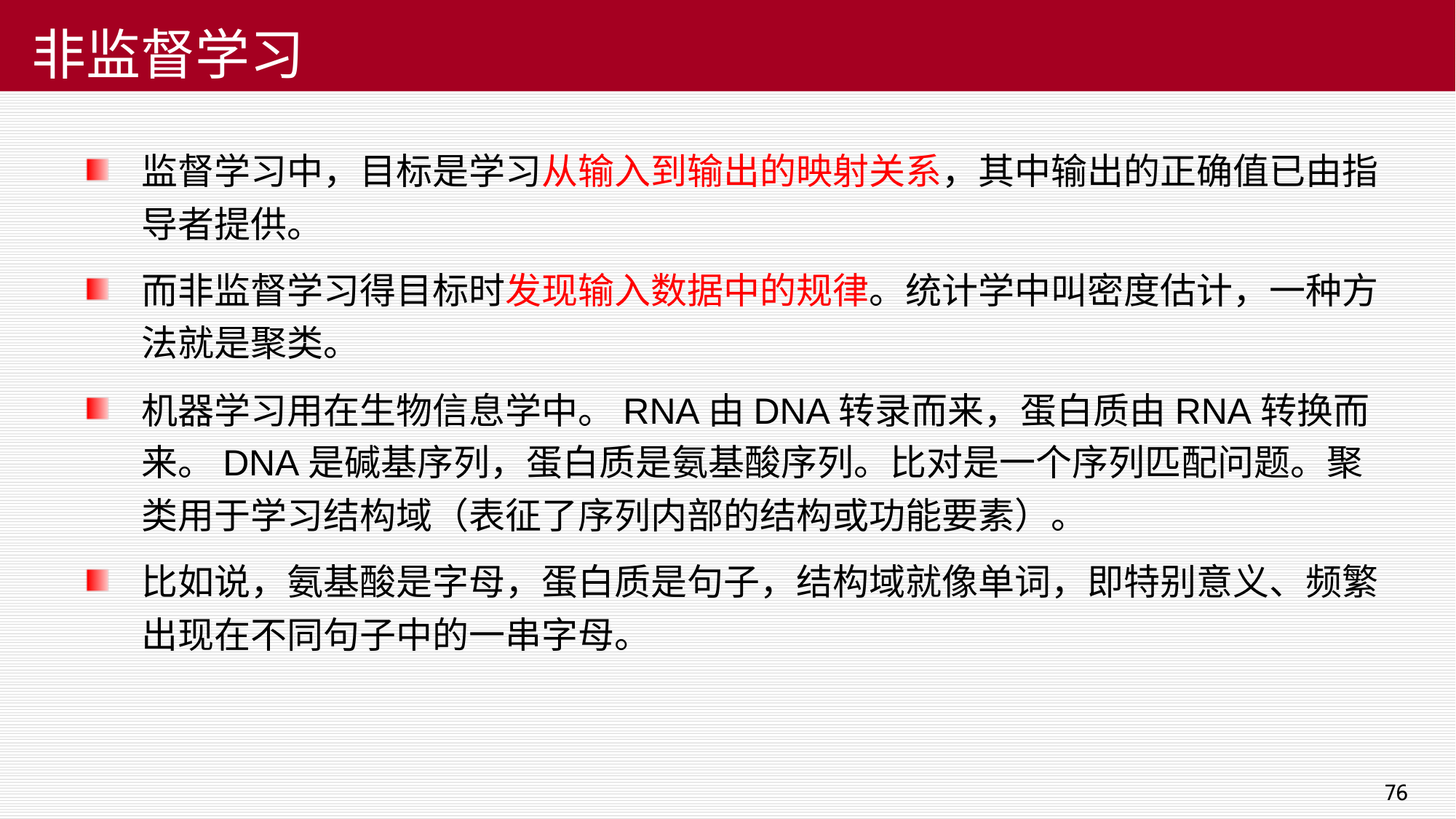

76
# 非监督学习
监督学习中，目标是学习从输入到输出的映射关系，其中输出的正确值已由指导者提供。
而非监督学习得目标时发现输入数据中的规律。统计学中叫密度估计，一种方法就是聚类。
机器学习用在生物信息学中。RNA由DNA转录而来，蛋白质由RNA转换而来。DNA是碱基序列，蛋白质是氨基酸序列。比对是一个序列匹配问题。聚类用于学习结构域（表征了序列内部的结构或功能要素）。
比如说，氨基酸是字母，蛋白质是句子，结构域就像单词，即特别意义、频繁出现在不同句子中的一串字母。
2019/10/29